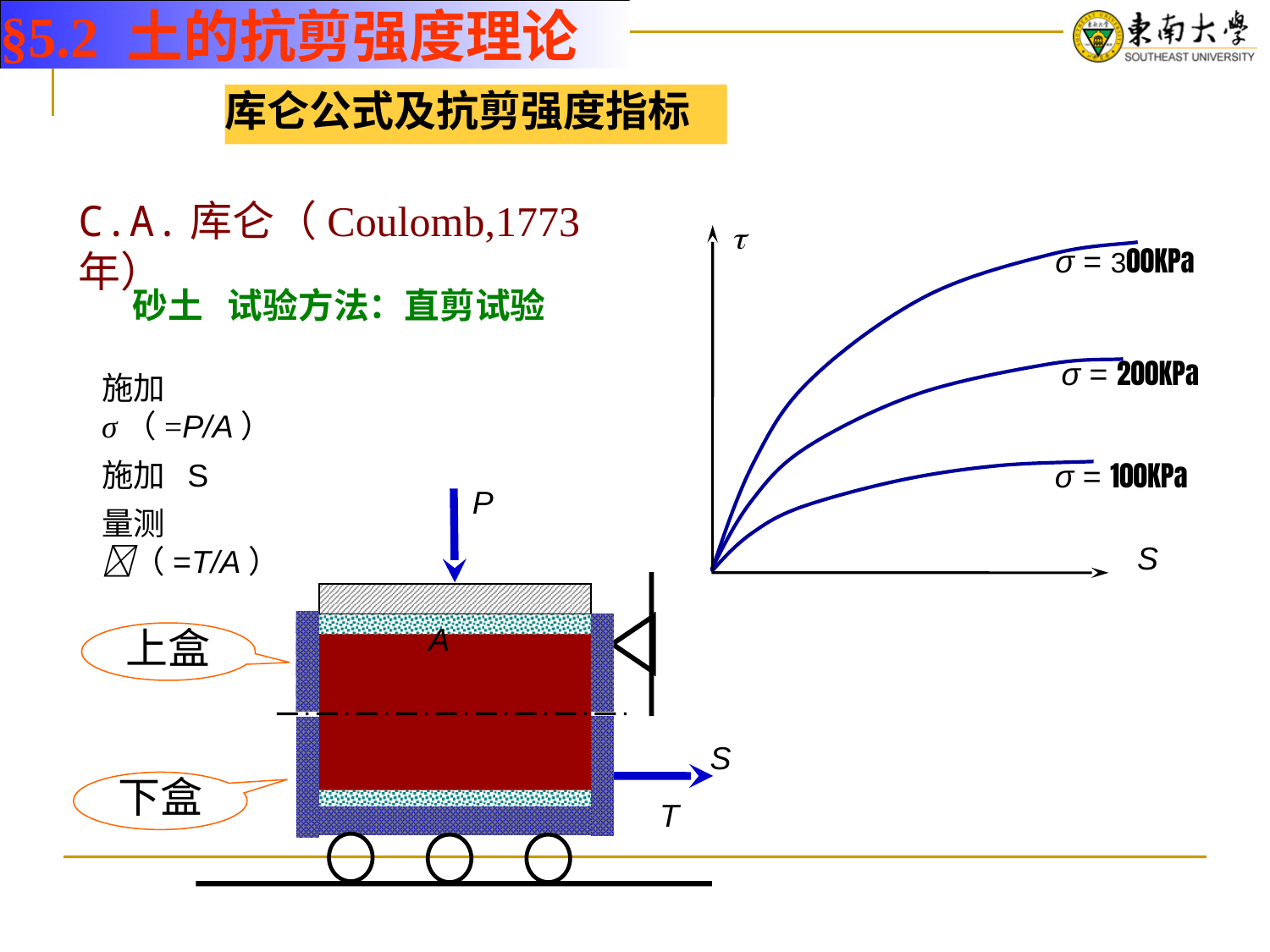

§5.2 土的抗剪强度理论
库仑公式及抗剪强度指标
C.A.库仑（Coulomb,1773年）
τ

S

σ = 300KPa

砂土   试验方法：直剪试验
σ = 200KPa

施加  σ（=P/A）
施加  S
量测  τ（=T/A）
σ = 100KPa

P

A
上盒

S

T
下盒

9